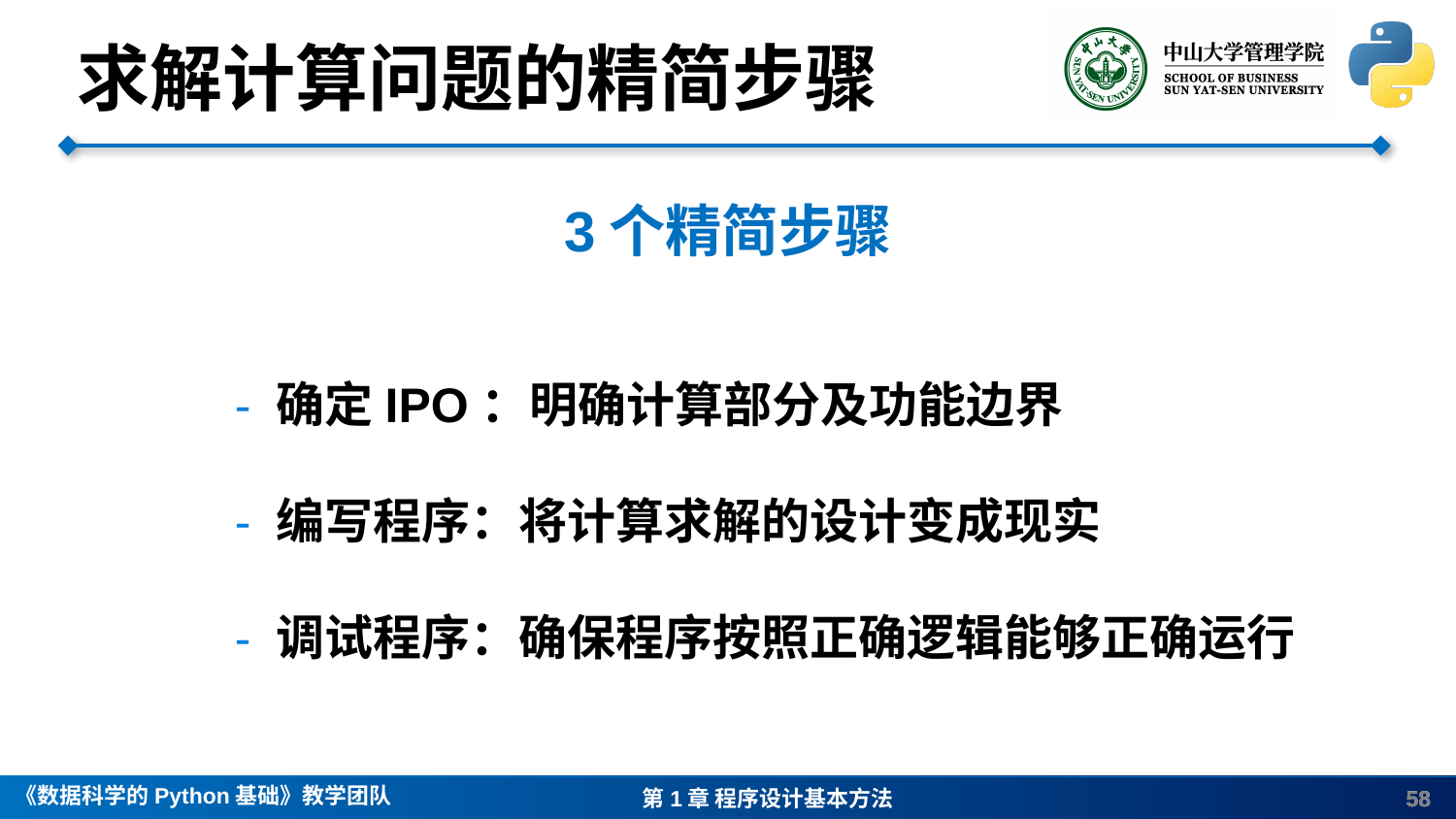

求解计算问题的精简步骤
3个精简步骤
- 确定IPO：明确计算部分及功能边界
- 编写程序：将计算求解的设计变成现实
- 调试程序：确保程序按照正确逻辑能够正确运行
58